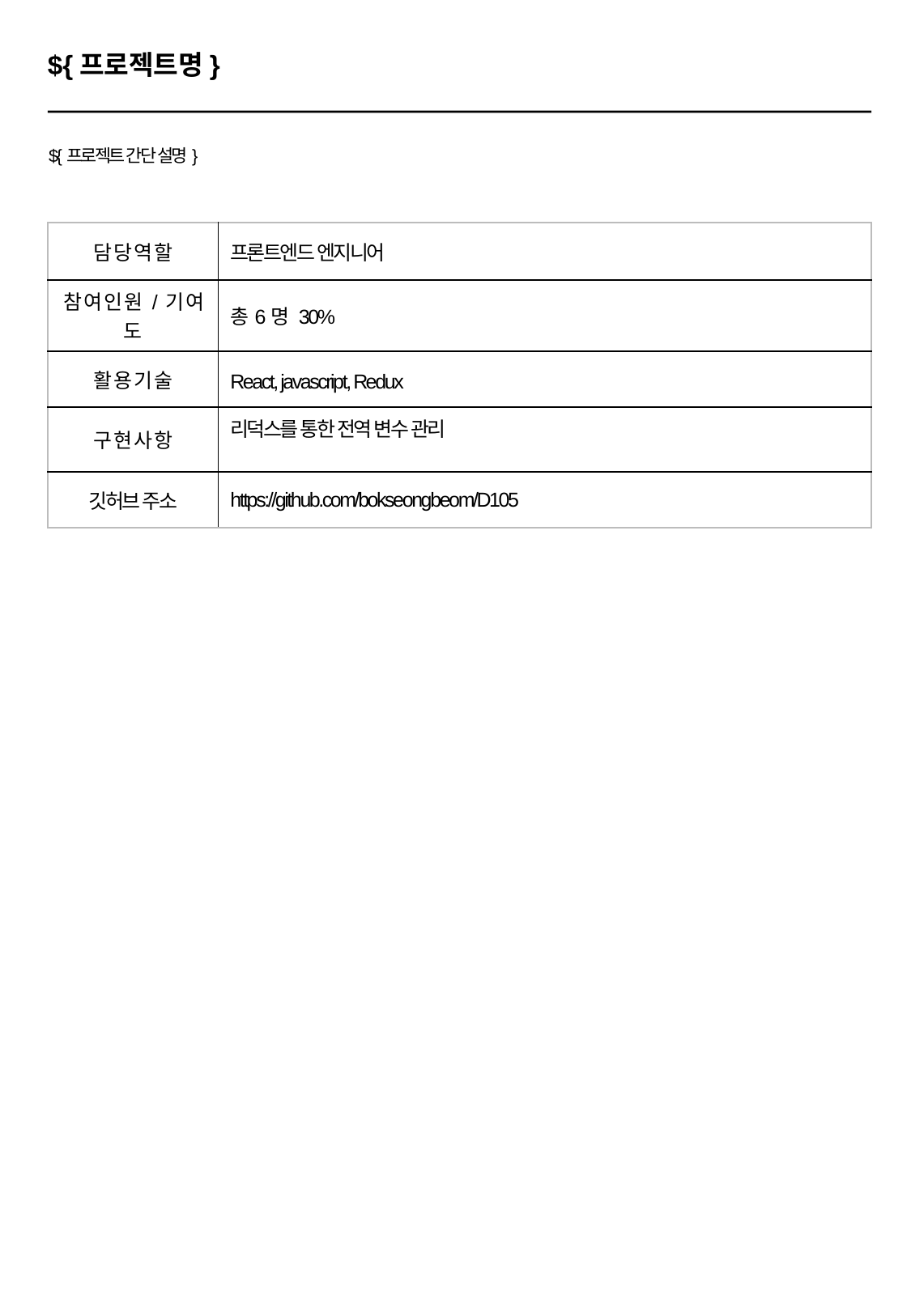

${프로젝트명}

${프로젝트 간단 설명}
| 담 당 역 할 | 프론트엔드 엔지니어 |
| --- | --- |
| 참 여 인 원 / 기 여 도 | 총6명 30% |
| 활 용 기 술 | React, javascript, Redux |
| 구 현 사 항 | 리덕스를 통한 전역 변수 관리 |
| 깃허브 주소 | https://github.com/bokseongbeom/D105 |